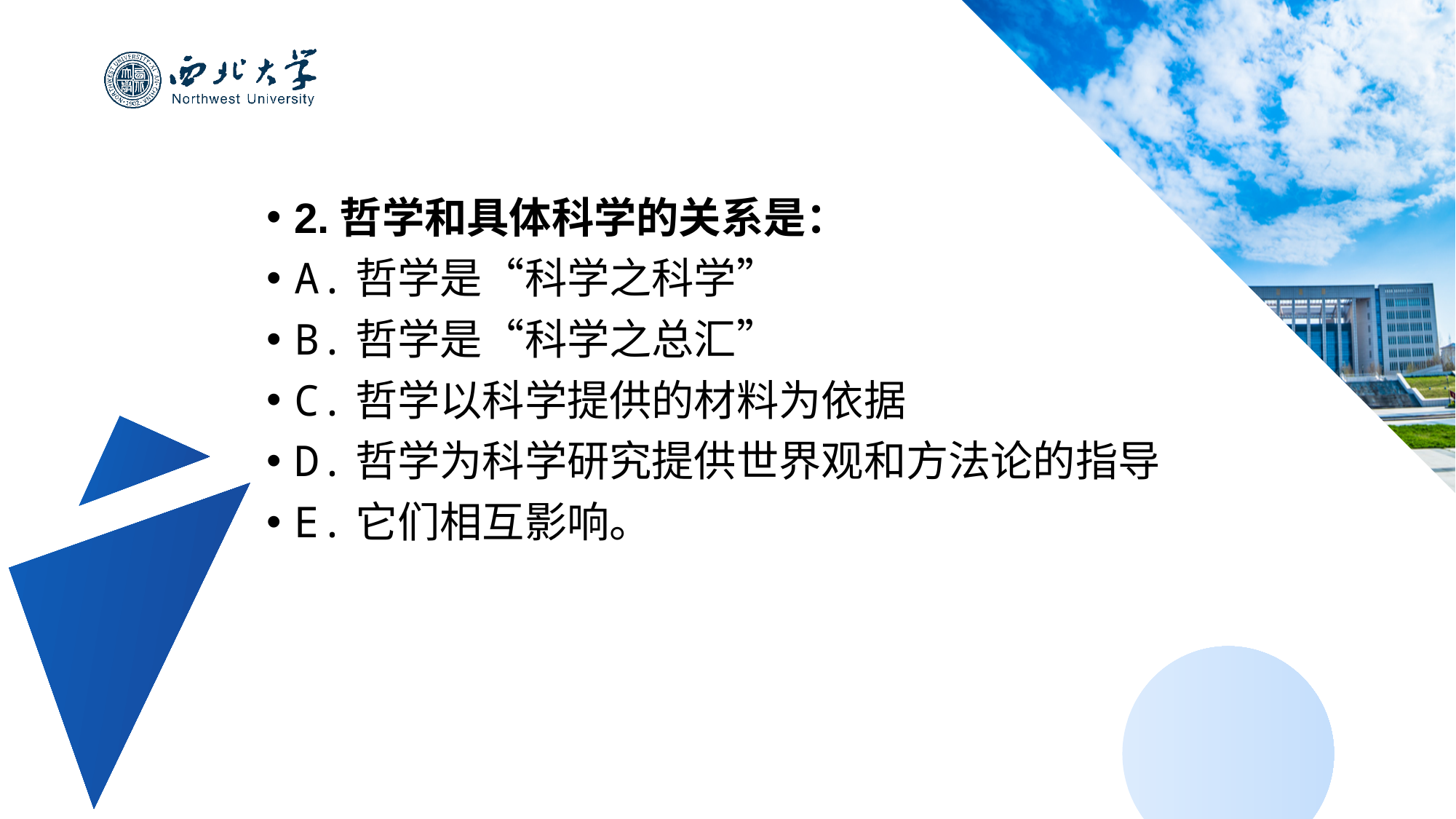

2.哲学和具体科学的关系是：
A.哲学是“科学之科学”
B.哲学是“科学之总汇”
C.哲学以科学提供的材料为依据
D.哲学为科学研究提供世界观和方法论的指导
E.它们相互影响。